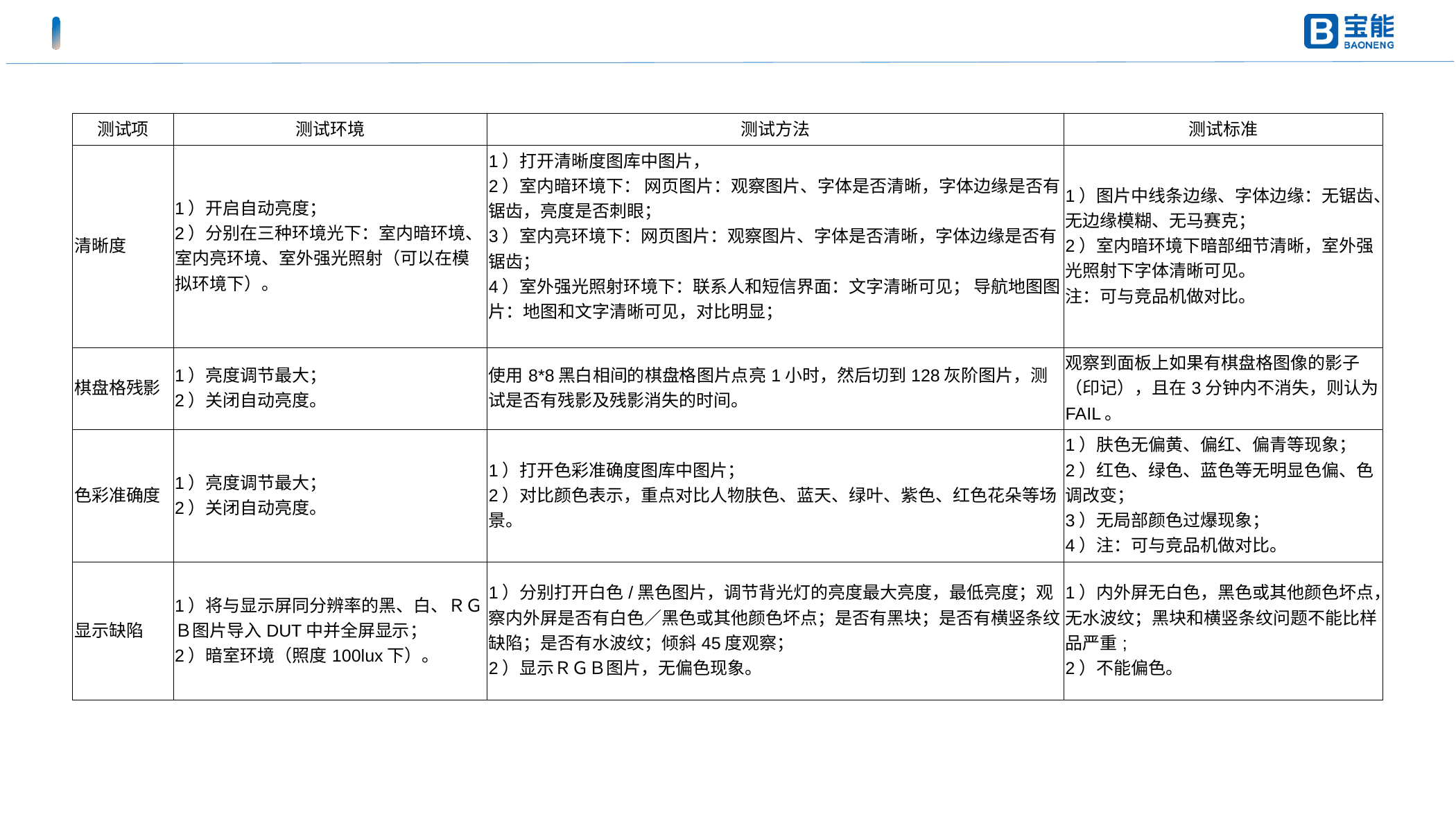

| 测试项 | 测试环境 | 测试方法 | 测试标准 |
| --- | --- | --- | --- |
| 清晰度 | 1）开启自动亮度； 2）分别在三种环境光下：室内暗环境、室内亮环境、室外强光照射（可以在模拟环境下）。 | 1）打开清晰度图库中图片， 2）室内暗环境下： 网页图片：观察图片、字体是否清晰，字体边缘是否有锯齿，亮度是否刺眼； 3）室内亮环境下：网页图片：观察图片、字体是否清晰，字体边缘是否有锯齿； 4）室外强光照射环境下：联系人和短信界面：文字清晰可见； 导航地图图片：地图和文字清晰可见，对比明显； | 1）图片中线条边缘、字体边缘：无锯齿、无边缘模糊、无马赛克； 2）室内暗环境下暗部细节清晰，室外强光照射下字体清晰可见。 注：可与竞品机做对比。 |
| 棋盘格残影 | 1）亮度调节最大； 2）关闭自动亮度。 | 使用8\*8黑白相间的棋盘格图片点亮1小时，然后切到128灰阶图片，测试是否有残影及残影消失的时间。 | 观察到面板上如果有棋盘格图像的影子（印记），且在3分钟内不消失，则认为FAIL。 |
| 色彩准确度 | 1）亮度调节最大； 2）关闭自动亮度。 | 1）打开色彩准确度图库中图片； 2）对比颜色表示，重点对比人物肤色、蓝天、绿叶、紫色、红色花朵等场景。 | 1）肤色无偏黄、偏红、偏青等现象； 2）红色、绿色、蓝色等无明显色偏、色调改变； 3）无局部颜色过爆现象； 4）注：可与竞品机做对比。 |
| 显示缺陷 | 1）将与显示屏同分辨率的黑、白、ＲＧＢ图片导入DUT中并全屏显示； 2）暗室环境（照度100lux下）。 | 1）分别打开白色/黑色图片，调节背光灯的亮度最大亮度，最低亮度；观察内外屏是否有白色／黑色或其他颜色坏点；是否有黑块；是否有横竖条纹缺陷；是否有水波纹；倾斜45度观察； 2）显示ＲＧＢ图片，无偏色现象。 | 1）内外屏无白色，黑色或其他颜色坏点，无水波纹；黑块和横竖条纹问题不能比样品严重; 2）不能偏色。 |